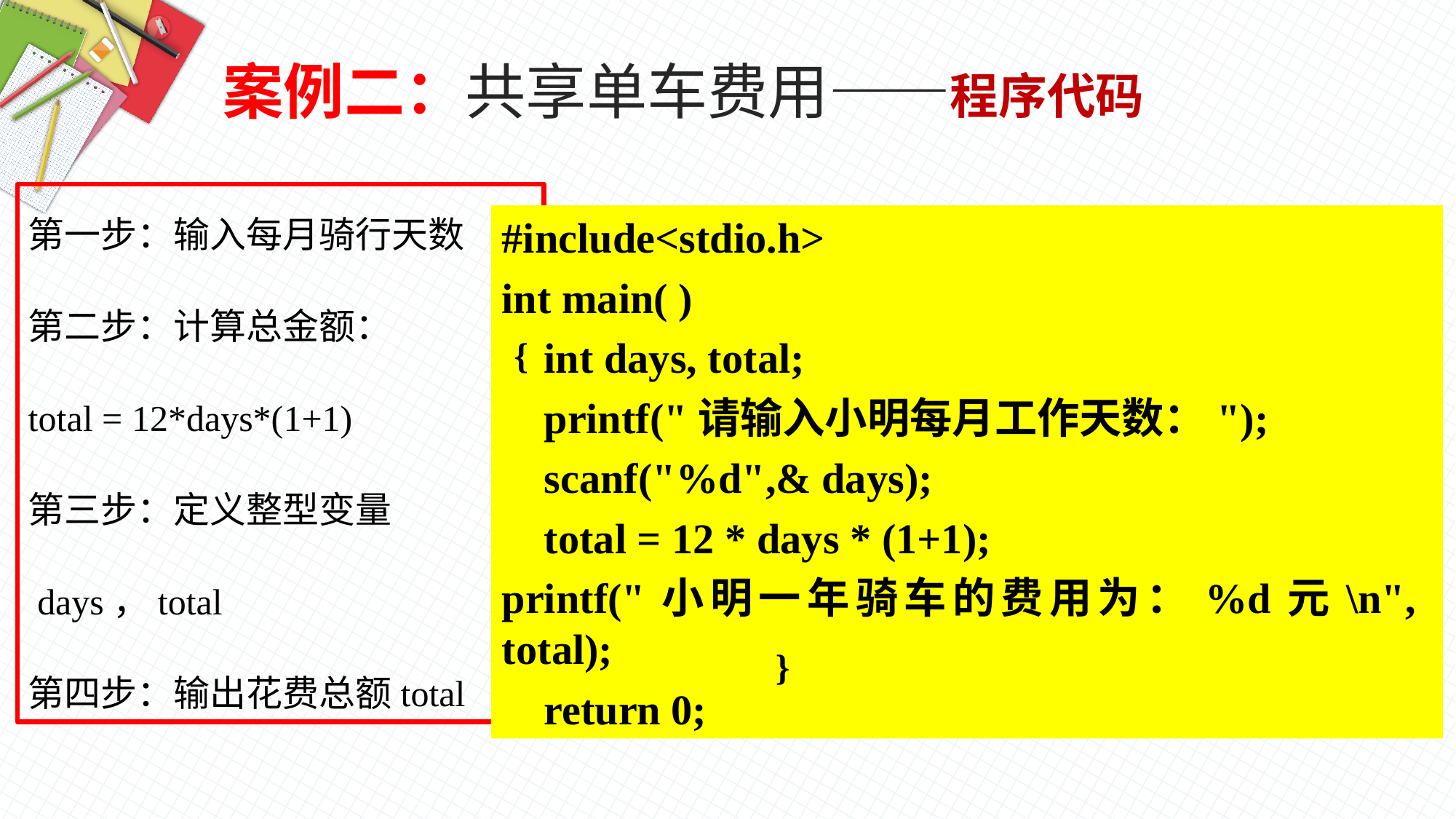

案例二：共享单车费用——程序代码
第一步：输入每月骑行天数
第二步：计算总金额：
total = 12*days*(1+1)
第三步：定义整型变量
 days，total
第四步：输出花费总额total
#include<stdio.h>
int main( )
    int days, total;
    printf("请输入小明每月工作天数：");
    scanf("%d",& days);
    total = 12 * days * (1+1);
printf("小明一年骑车的费用为：%d元\n",  total);
    return 0;
{
}